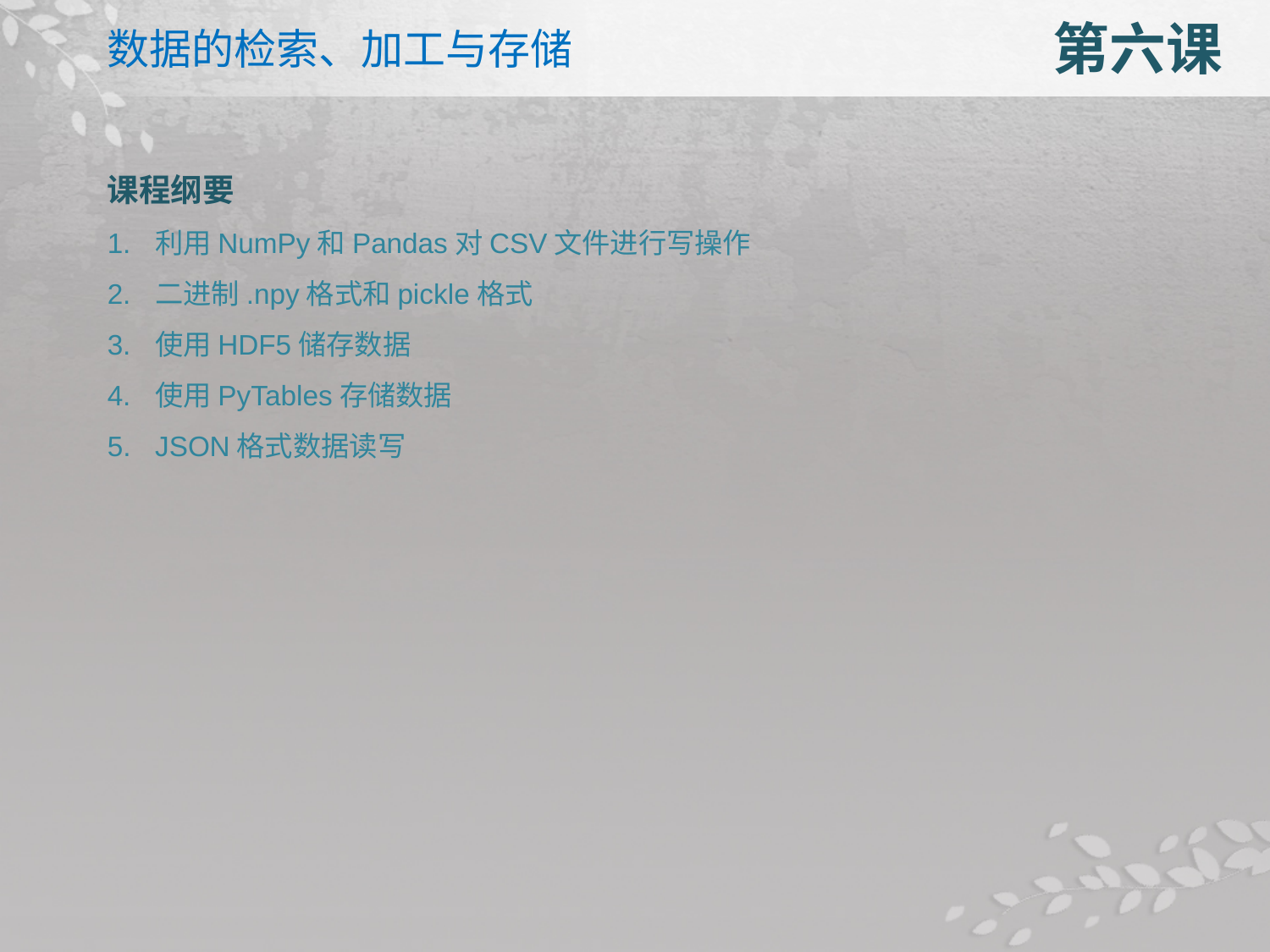

数据的检索、加工与存储
第六课
课程纲要
利用NumPy和Pandas对CSV文件进行写操作
二进制.npy格式和pickle格式
使用HDF5储存数据
使用PyTables存储数据
JSON格式数据读写